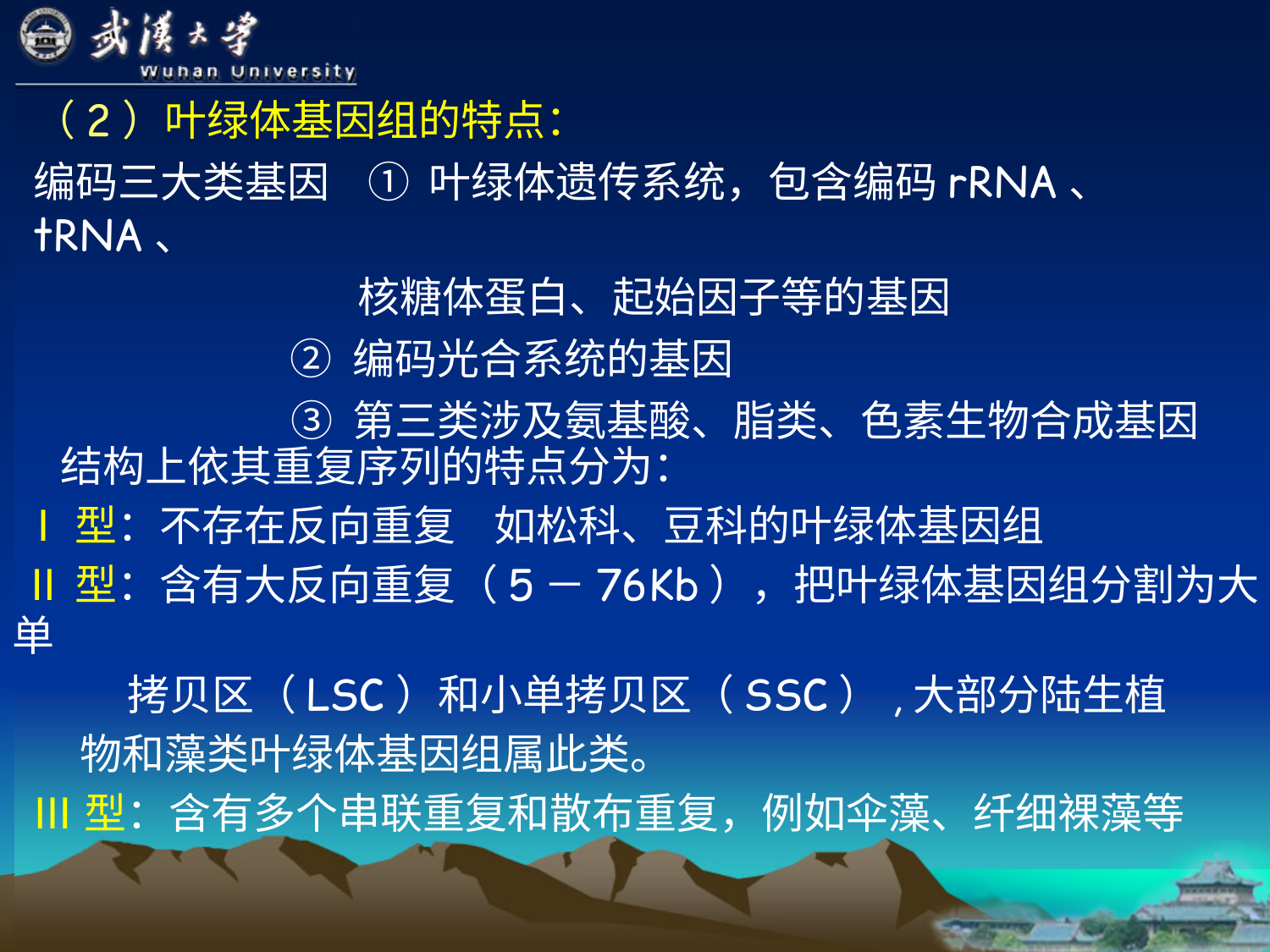

（2）叶绿体基因组的特点：
编码三大类基因    ①  叶绿体遗传系统，包含编码rRNA、 tRNA、
                                 核糖体蛋白、起始因子等的基因
                           ② 编码光合系统的基因
                           ③ 第三类涉及氨基酸、脂类、色素生物合成基因
    结构上依其重复序列的特点分为：
 Ⅰ型：不存在反向重复    如松科、豆科的叶绿体基因组
 Ⅱ型：含有大反向重复（5－76Kb），把叶绿体基因组分割为大单
           拷贝区（LSC）和小单拷贝区（SSC）,大部分陆生植
      物和藻类叶绿体基因组属此类。
  Ⅲ型：含有多个串联重复和散布重复，例如伞藻、纤细裸藻等